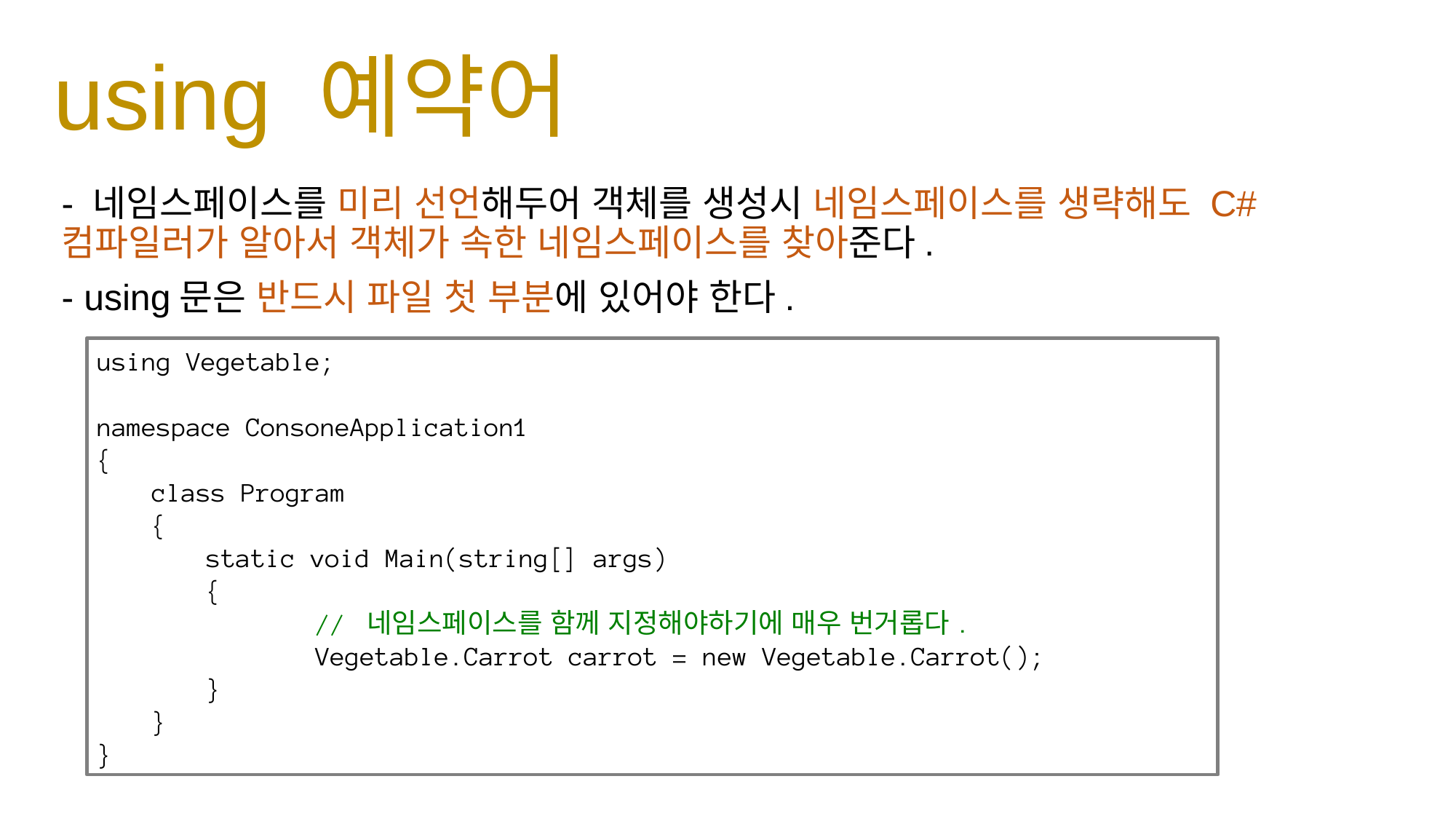

# using 예약어
- 네임스페이스를 미리 선언해두어 객체를 생성시 네임스페이스를 생략해도 C# 컴파일러가 알아서 객체가 속한 네임스페이스를 찾아준다.
- using문은 반드시 파일 첫 부분에 있어야 한다.
using Vegetable;

namespace ConsoneApplication1
{
class Program
{
static void Main(string[] args)
{
	// 네임스페이스를 함께 지정해야하기에 매우 번거롭다.
	Vegetable.Carrot carrot = new Vegetable.Carrot();
}
}
}